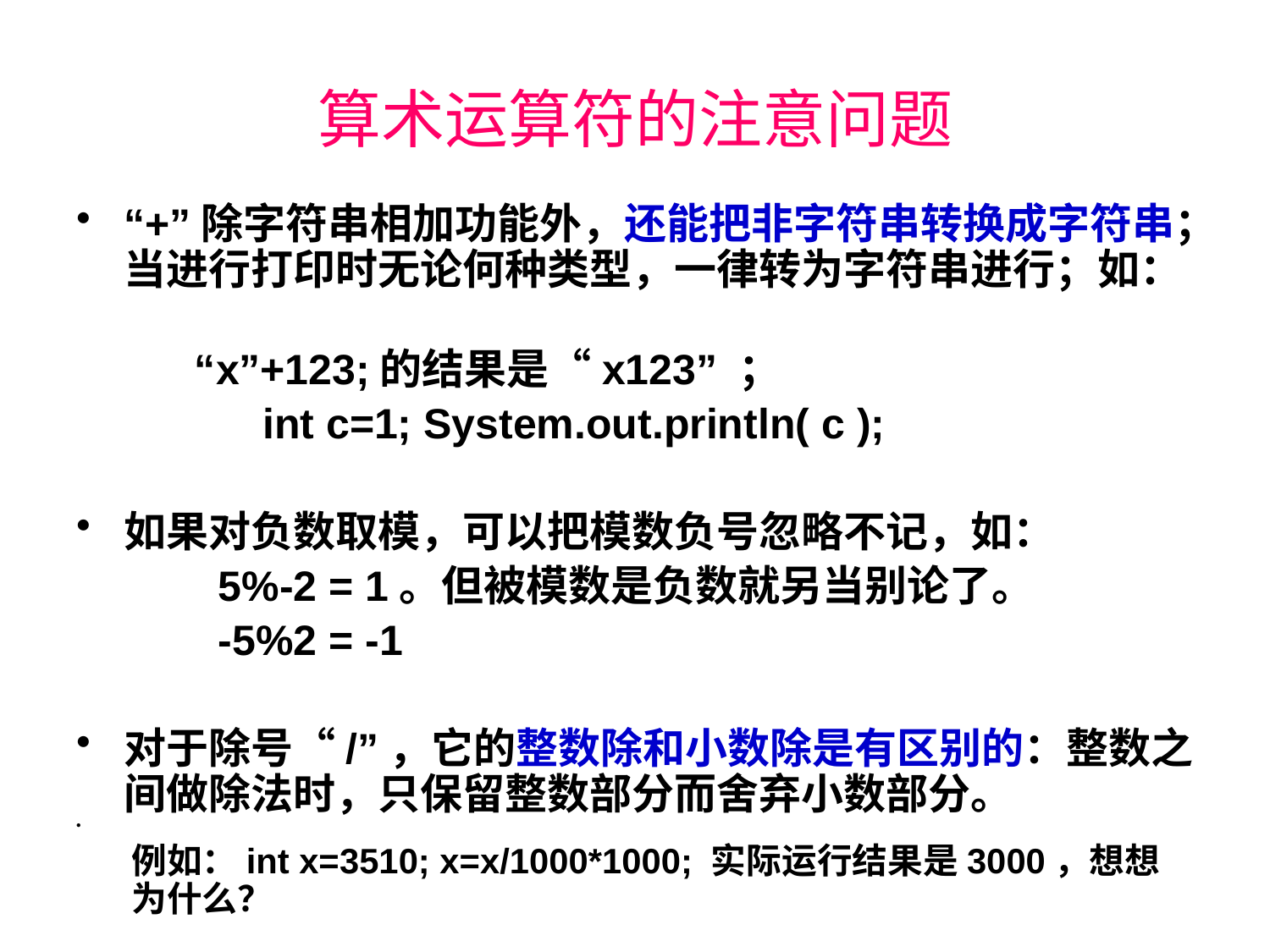

# 算术运算符的注意问题
“+”除字符串相加功能外，还能把非字符串转换成字符串；当进行打印时无论何种类型，一律转为字符串进行；如：
          “x”+123;的结果是“x123” ；
		 int c=1; System.out.println( c );

如果对负数取模，可以把模数负号忽略不记，如：
            5%-2 = 1。但被模数是负数就另当别论了。
            -5%2 = -1

对于除号“/”，它的整数除和小数除是有区别的：整数之间做除法时，只保留整数部分而舍弃小数部分。

例如：int x=3510; x=x/1000*1000; 实际运行结果是3000，想想为什么？